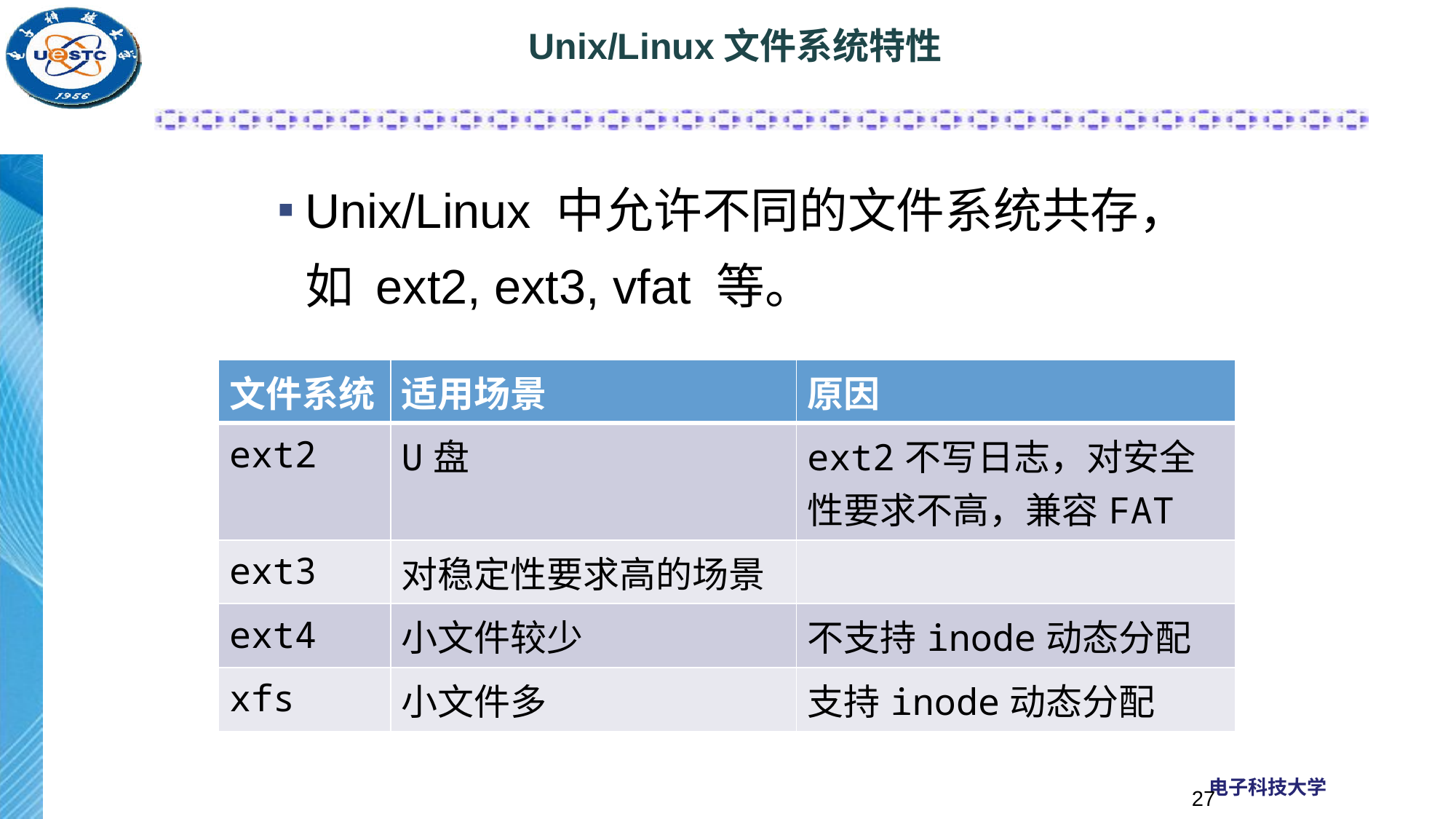

# Unix/Linux文件系统特性
Unix/Linux 中允许不同的文件系统共存，如 ext2, ext3, vfat 等。
| 文件系统 | 适用场景 | 原因 |
| --- | --- | --- |
| ext2 | U盘 | ext2不写日志，对安全性要求不高，兼容FAT |
| ext3 | 对稳定性要求高的场景 |  |
| ext4 | 小文件较少 | 不支持inode动态分配 |
| xfs | 小文件多 | 支持inode动态分配 |
27